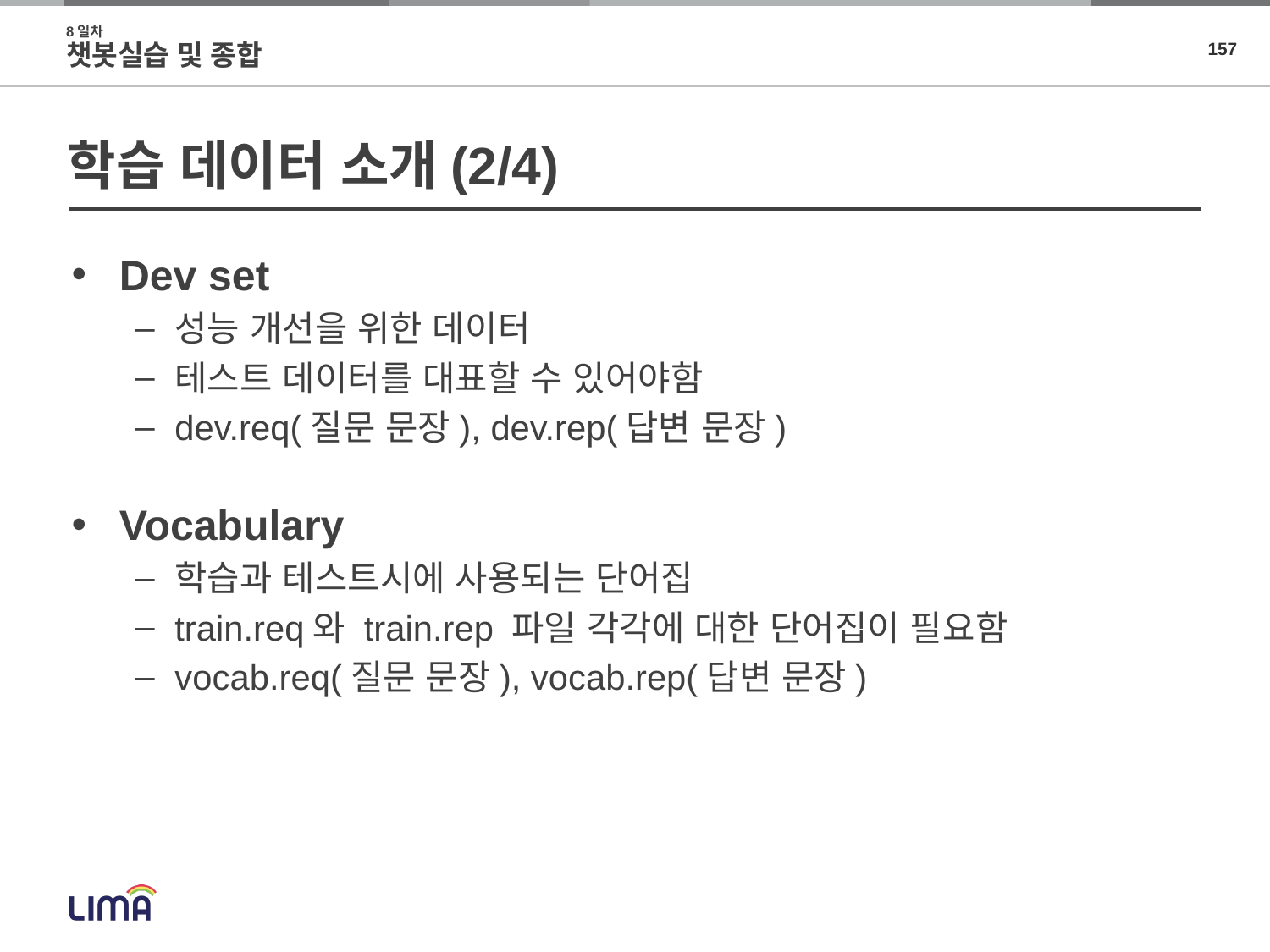

8일차
챗봇실습 및 종합
# 학습 데이터 소개(2/4)
Dev set
성능 개선을 위한 데이터
테스트 데이터를 대표할 수 있어야함
dev.req(질문 문장), dev.rep(답변 문장)
Vocabulary
학습과 테스트시에 사용되는 단어집
train.req와 train.rep 파일 각각에 대한 단어집이 필요함
vocab.req(질문 문장), vocab.rep(답변 문장)